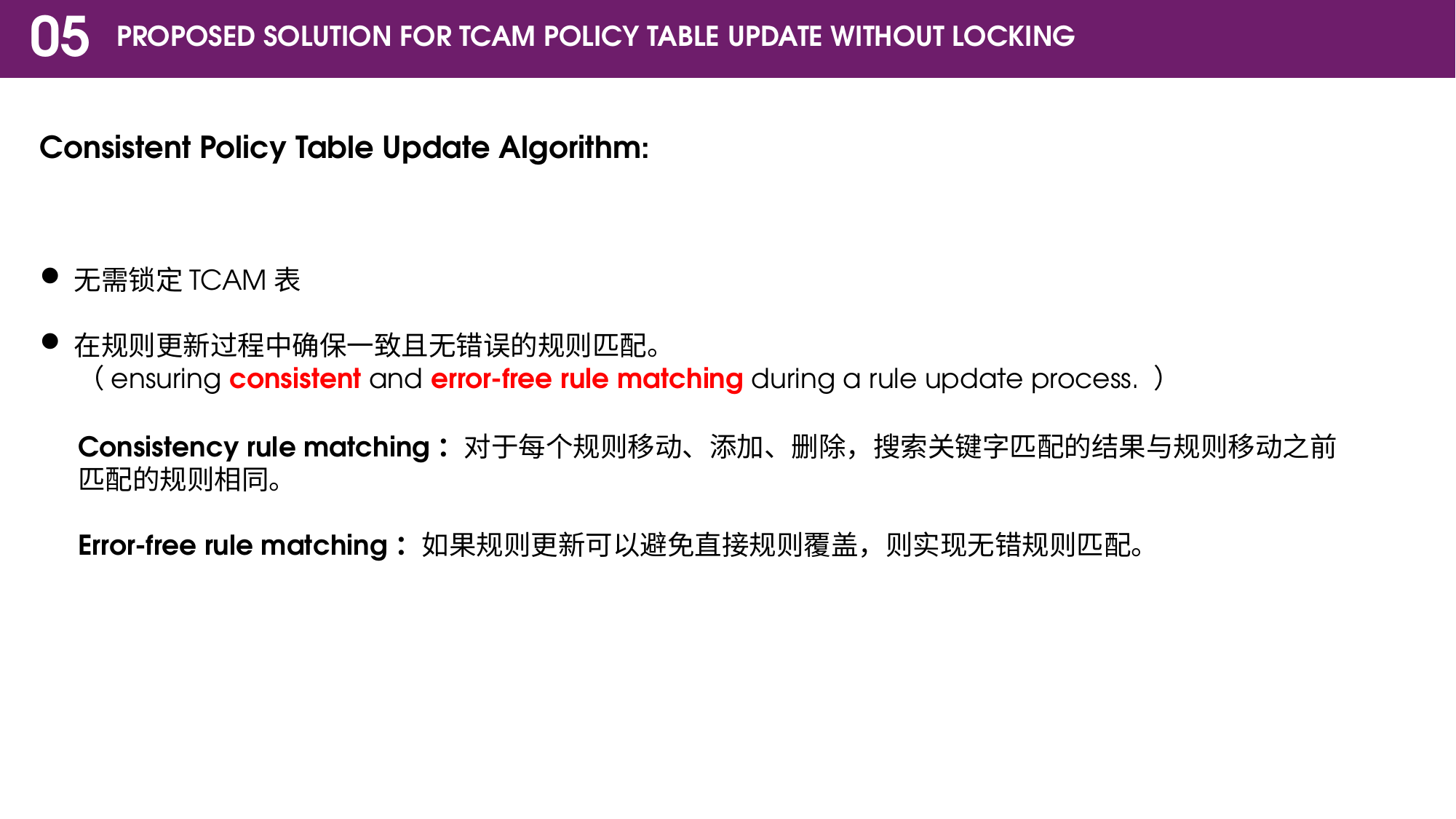

05
PROPOSED SOLUTION FOR TCAM POLICY TABLE UPDATE WITHOUT LOCKING
Consistent Policy Table Update Algorithm:

无需锁定TCAM表

在规则更新过程中确保一致且无错误的规则匹配。
     （ensuring consistent and error-free rule matching during a rule update process. ）
Consistency rule matching：对于每个规则移动、添加、删除，搜索关键字匹配的结果与规则移动之前匹配的规则相同。

Error-free rule matching：如果规则更新可以避免直接规则覆盖，则实现无错规则匹配。